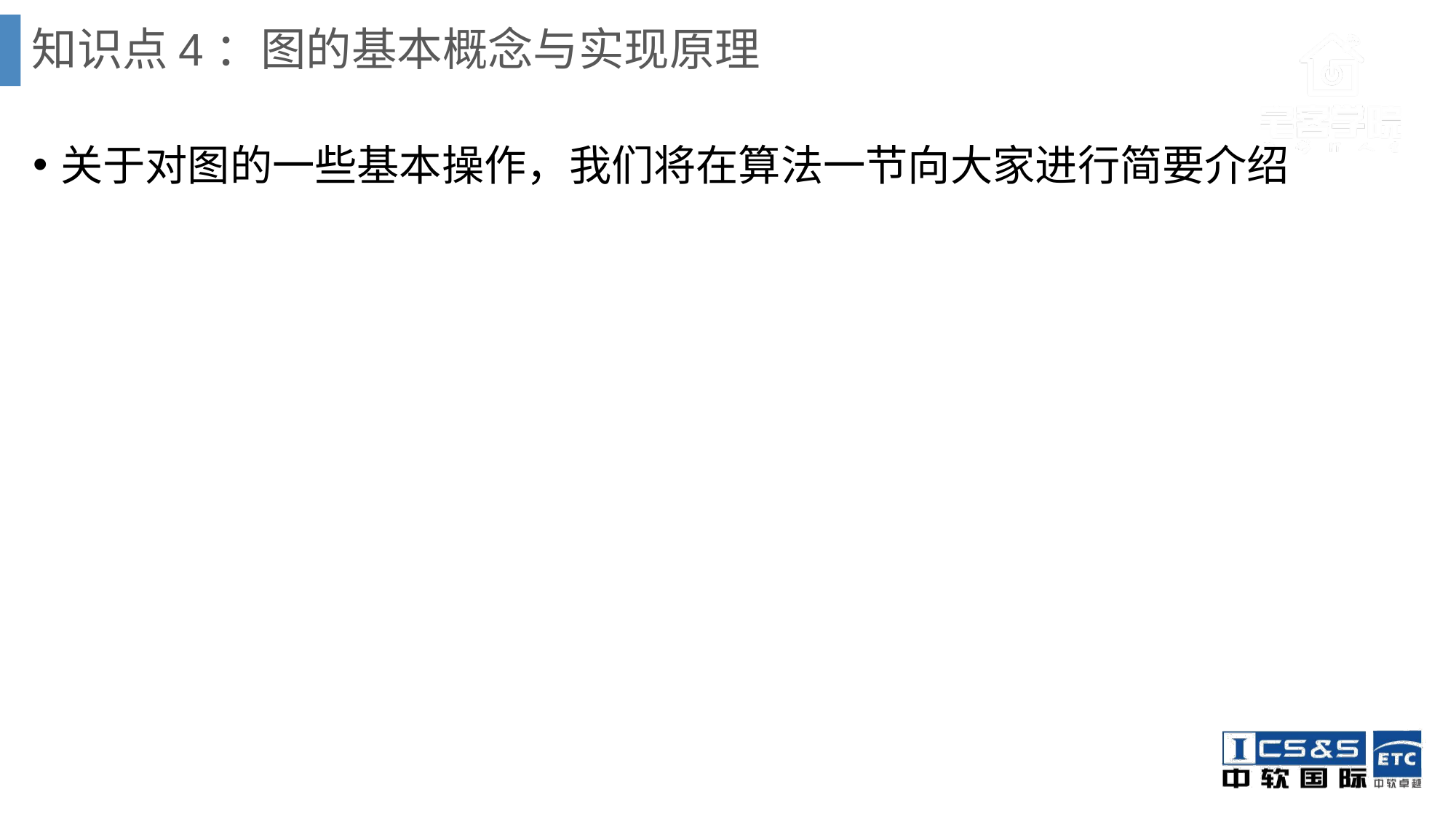

# 知识点4：图的基本概念与实现原理
关于对图的一些基本操作，我们将在算法一节向大家进行简要介绍